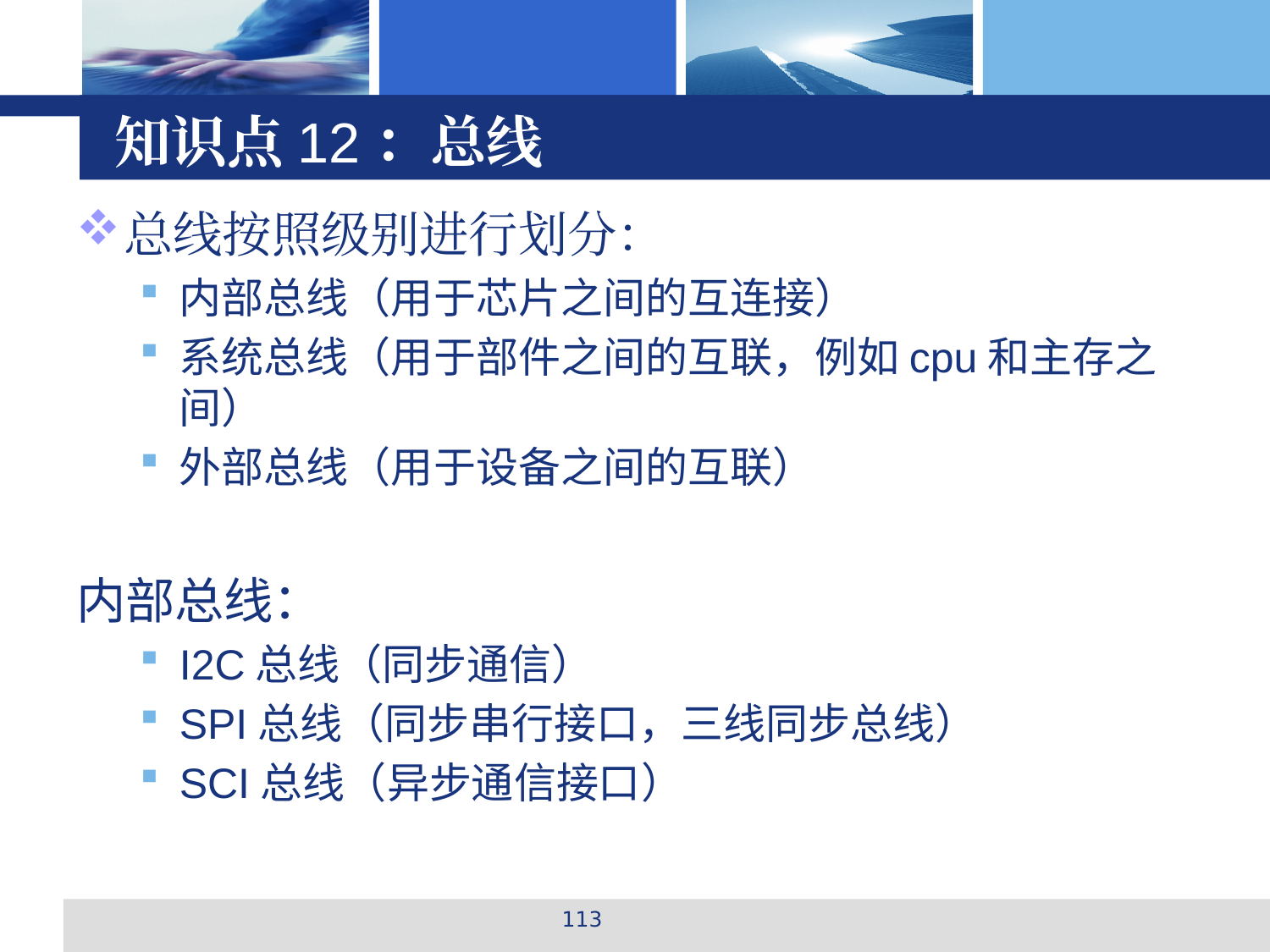

# 知识点12：总线
总线按照级别进行划分：
内部总线（用于芯片之间的互连接）
系统总线（用于部件之间的互联，例如cpu和主存之间）
外部总线（用于设备之间的互联）

内部总线：
I2C总线（同步通信）
SPI总线（同步串行接口，三线同步总线）
SCI总线（异步通信接口）
113